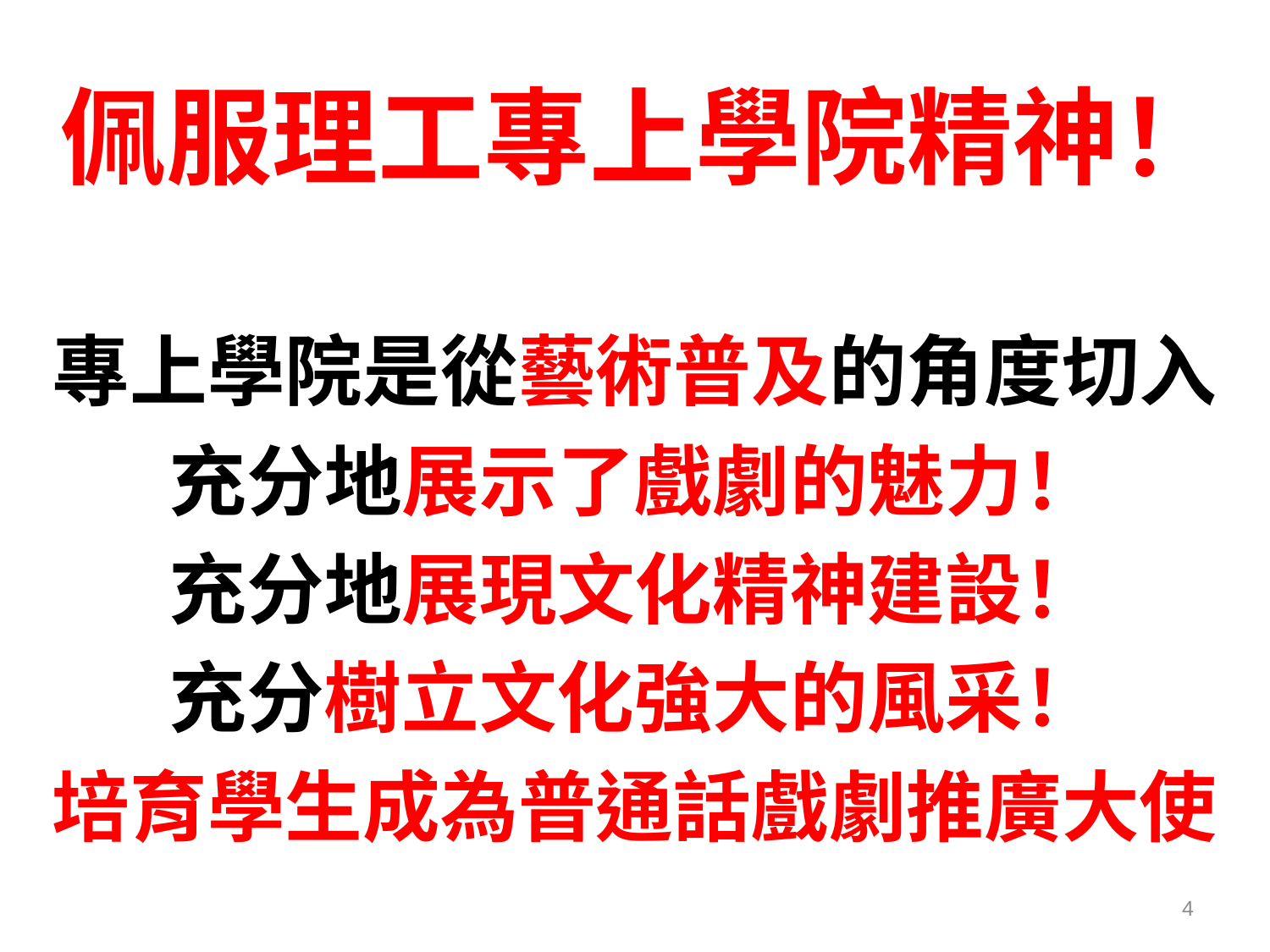

# 佩服理工專上學院精神！
 專上學院是從藝術普及的角度切入
充分地展示了戲劇的魅力！
充分地展現文化精神建設！
充分樹立文化強大的風采！
培育學生成為普通話戲劇推廣大使
4